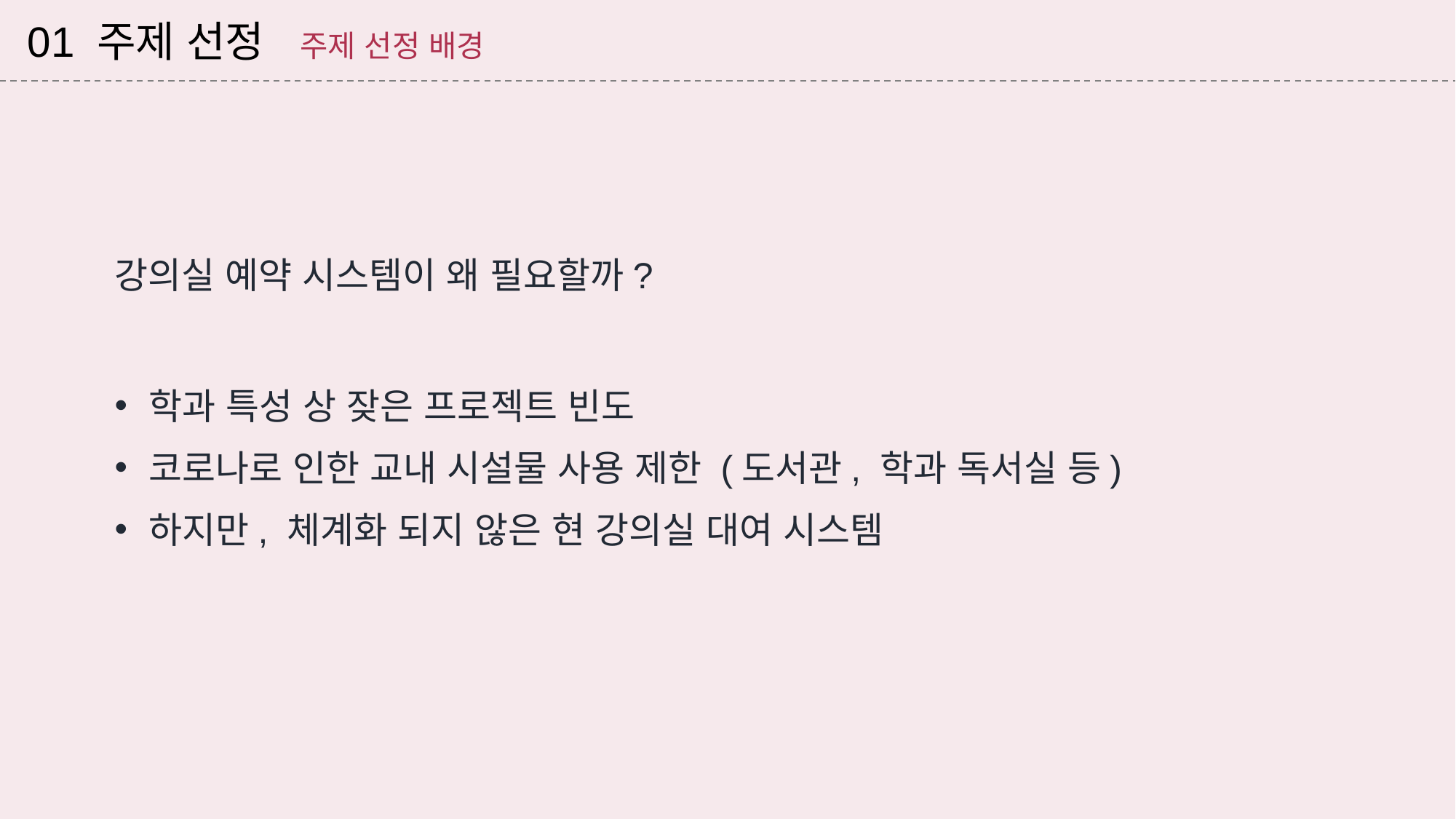

01 주제 선정   주제 선정 배경
강의실 예약 시스템이 왜 필요할까?

학과 특성 상 잦은 프로젝트 빈도
코로나로 인한 교내 시설물 사용 제한 (도서관, 학과 독서실 등)
하지만, 체계화 되지 않은 현 강의실 대여 시스템